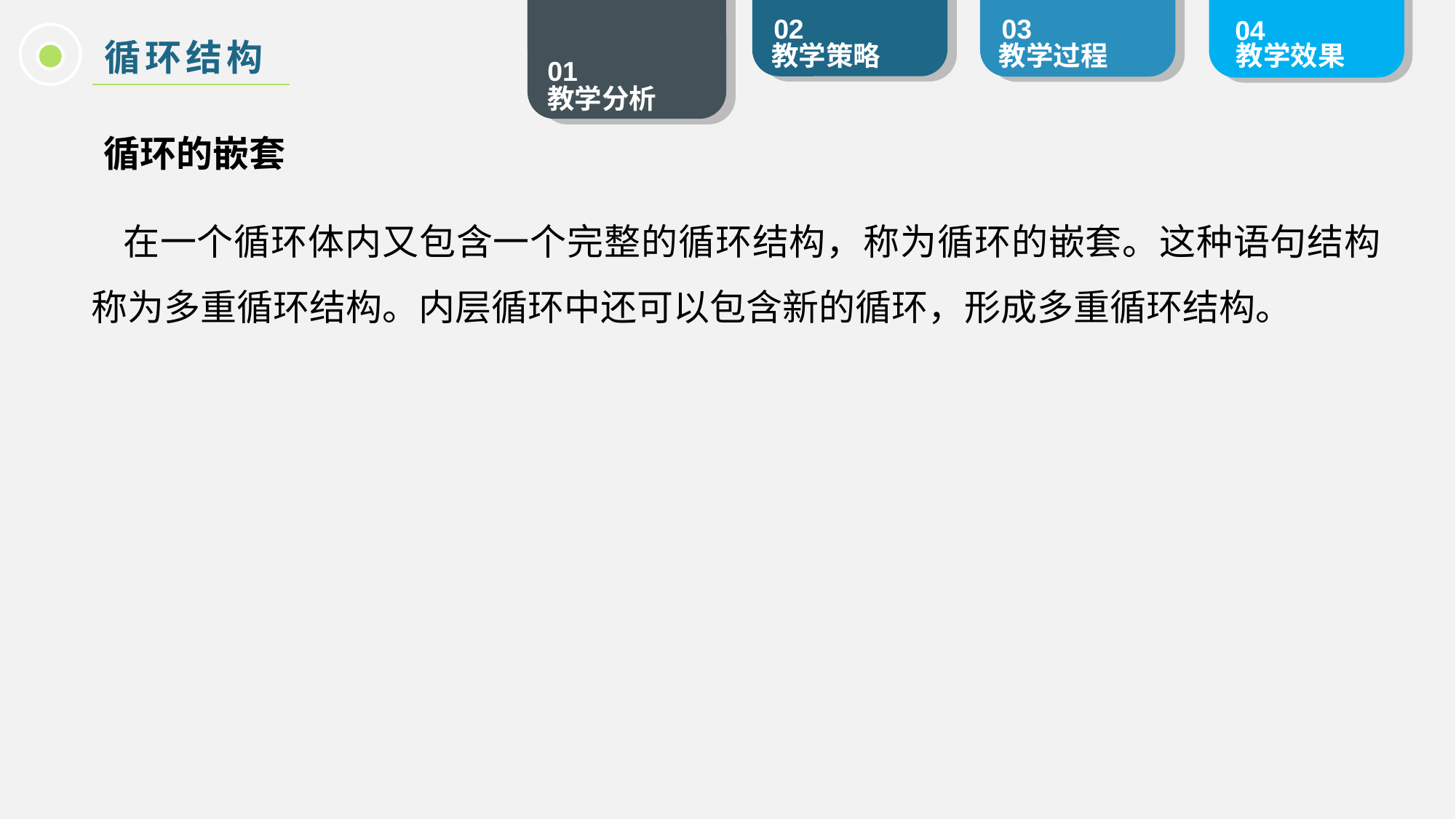

循环结构
循环的嵌套
在一个循环体内又包含一个完整的循环结构，称为循环的嵌套。这种语句结构称为多重循环结构。内层循环中还可以包含新的循环，形成多重循环结构。